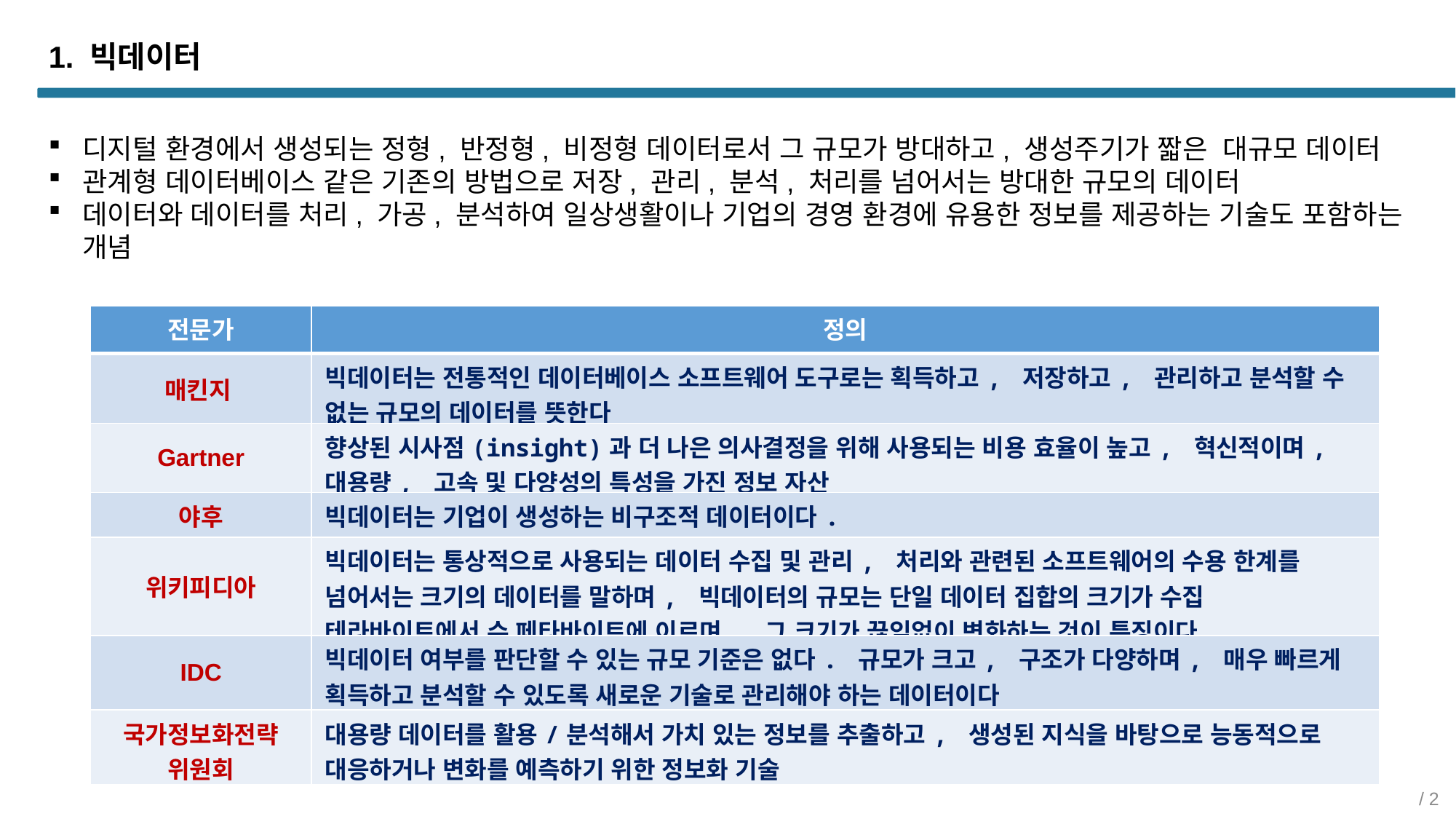

# 1. 빅데이터
디지털 환경에서 생성되는 정형, 반정형, 비정형 데이터로서 그 규모가 방대하고, 생성주기가 짧은  대규모 데이터
관계형 데이터베이스 같은 기존의 방법으로 저장, 관리, 분석, 처리를 넘어서는 방대한 규모의 데이터
데이터와 데이터를 처리, 가공, 분석하여 일상생활이나 기업의 경영 환경에 유용한 정보를 제공하는 기술도 포함하는 개념

| 전문가 | 정의 |
| --- | --- |
| 매킨지 | 빅데이터는 전통적인 데이터베이스 소프트웨어 도구로는 획득하고, 저장하고, 관리하고 분석할 수 없는 규모의 데이터를 뜻한다 |
| Gartner | 향상된 시사점(insight)과 더 나은 의사결정을 위해 사용되는 비용 효율이 높고, 혁신적이며, 대용량, 고속 및 다양성의 특성을 가진 정보 자산 |
| 야후 | 빅데이터는 기업이 생성하는 비구조적 데이터이다. |
| 위키피디아 | 빅데이터는 통상적으로 사용되는 데이터 수집 및 관리, 처리와 관련된 소프트웨어의 수용 한계를 넘어서는 크기의 데이터를 말하며, 빅데이터의 규모는 단일 데이터 집합의 크기가 수집 테라바이트에서 수 페타바이트에 이르며, 그 크기가 끊임없이 변화하는 것이 특징이다 |
| IDC | 빅데이터 여부를 판단할 수 있는 규모 기준은 없다. 규모가 크고, 구조가 다양하며, 매우 빠르게 획득하고 분석할 수 있도록 새로운 기술로 관리해야 하는 데이터이다 |
| 국가정보화전략 위원회 | 대용량 데이터를 활용/분석해서 가치 있는 정보를 추출하고, 생성된 지식을 바탕으로 능동적으로 대응하거나 변화를 예측하기 위한 정보화 기술 |
/ 2